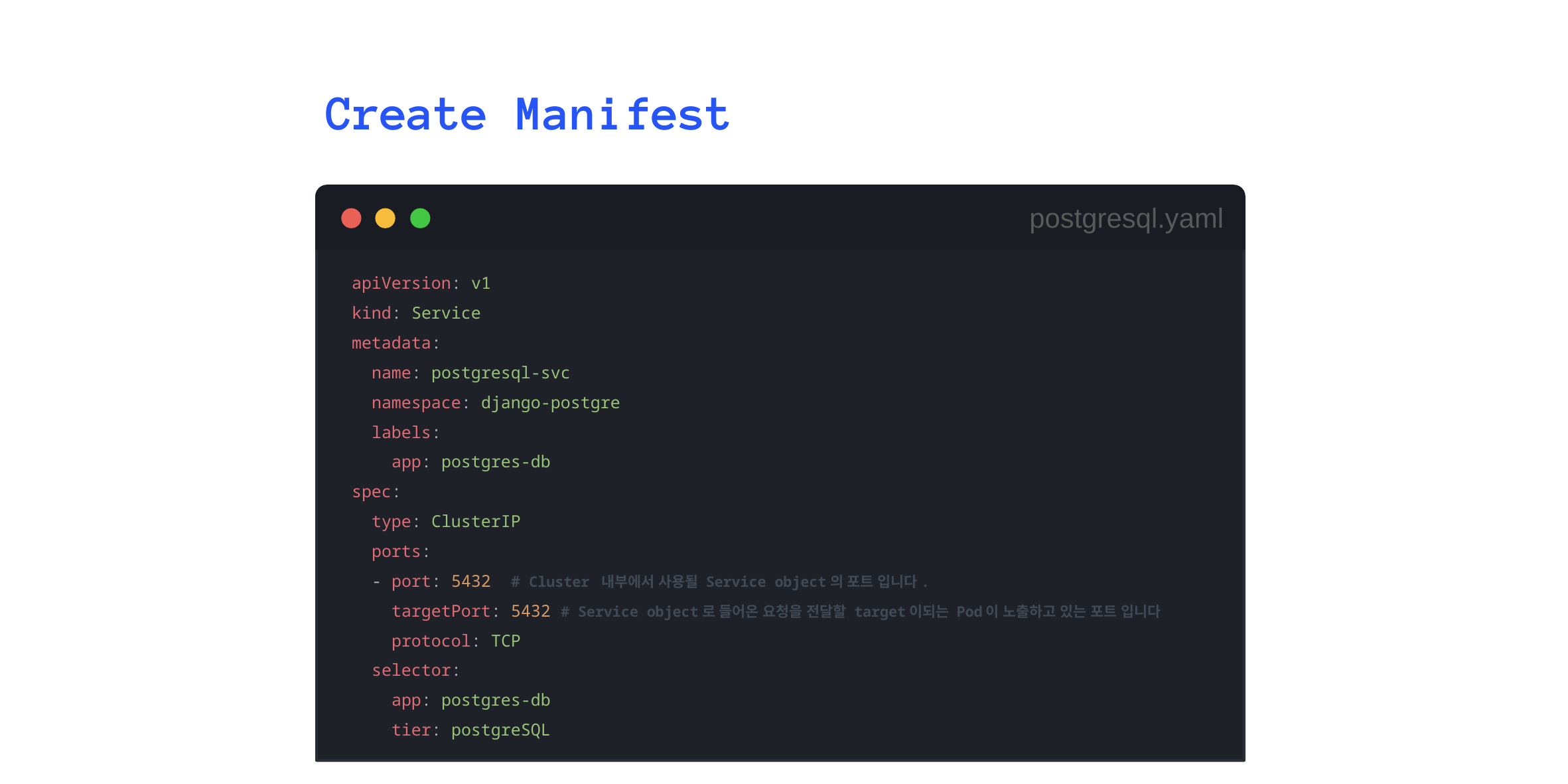

Create Manifest

postgresql.yaml
apiVersion: v1
kind: Service
metadata:
  name: postgresql-svc
  namespace: django-postgre
  labels:
    app: postgres-db
spec:
  type: ClusterIP
  ports:
  - port: 5432  # Cluster 내부에서 사용될 Service object의 포트 입니다.
    targetPort: 5432 # Service object로 들어온 요청을 전달할 target이되는 Pod이 노출하고 있는 포트 입니다
    protocol: TCP
  selector:
    app: postgres-db
    tier: postgreSQL